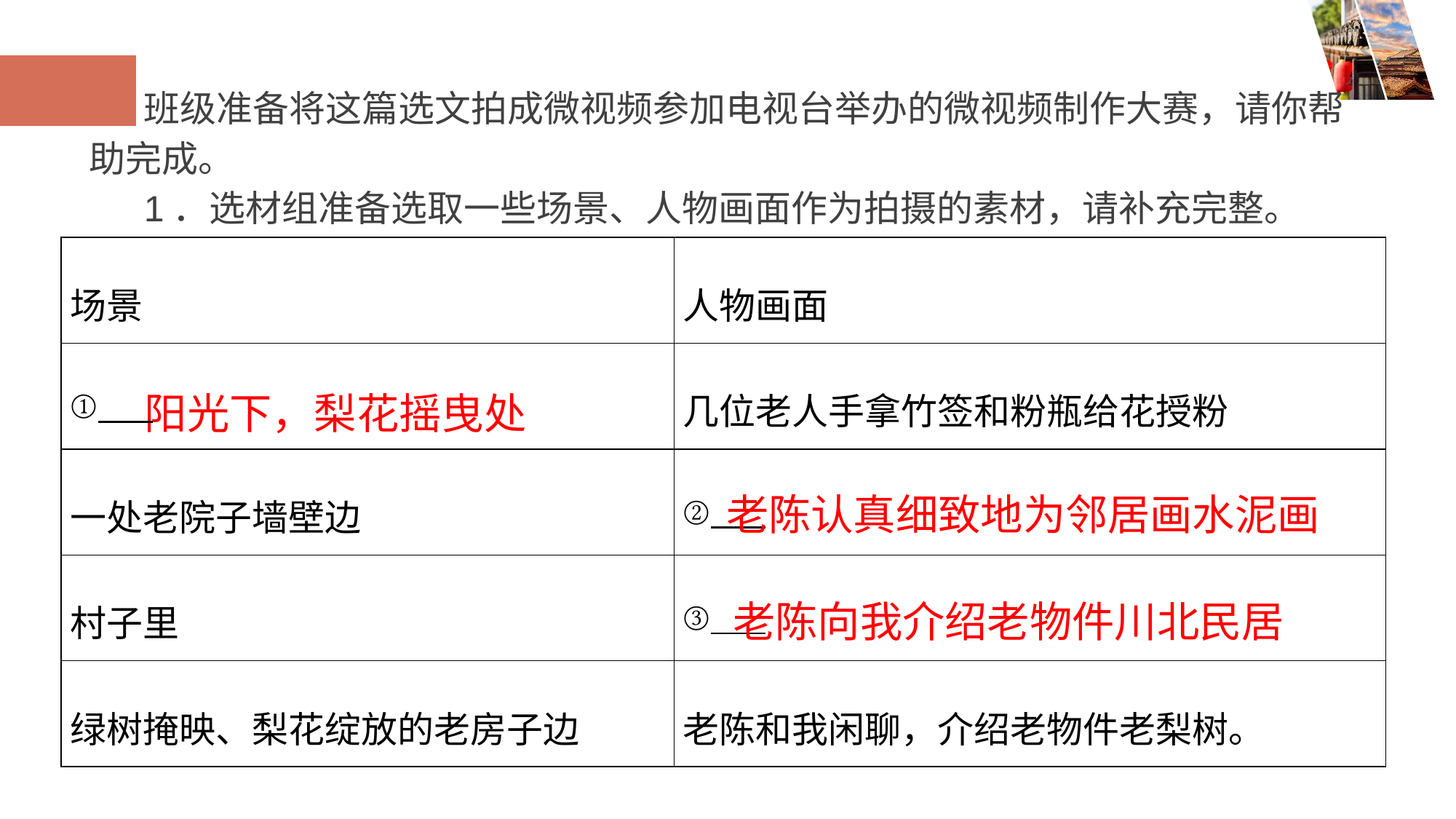

班级准备将这篇选文拍成微视频参加电视台举办的微视频制作大赛，请你帮助完成。
1．选材组准备选取一些场景、人物画面作为拍摄的素材，请补充完整。

| 场景 | 人物画面 |
| --- | --- |
| ① | 几位老人手拿竹签和粉瓶给花授粉 |
| 一处老院子墙壁边 | ② |
| 村子里 | ③ |
| 绿树掩映、梨花绽放的老房子边 | 老陈和我闲聊，介绍老物件老梨树。 |
 阳光下，梨花摇曳处
老陈认真细致地为邻居画水泥画
老陈向我介绍老物件川北民居
您的内容打在这里，或者通过复制您的文本后，在此框中选择粘贴，并选择只①父亲给①父亲给“我”传授逮蛐蛐儿的秘诀；②“我”成年后，父亲讲述逮蛐蛐儿的事情并感叹恋旧 “我”传授逮蛐蛐儿的秘诀；②“我”成年后，父亲讲 ①父亲给“我”传授逮蛐蛐儿的秘诀；②“我”成年后，父亲讲述逮蛐蛐儿的事情并感叹恋旧 述逮蛐蛐儿的事情并感叹恋旧 保留文字。
您的内容打在这里，或者通过复制您的文本后，在此框中选择粘贴，并选择只保留文字。
您的内容打在这里，或者通过复制您的文本后，在此框中选择粘贴，并选择只保留文字。